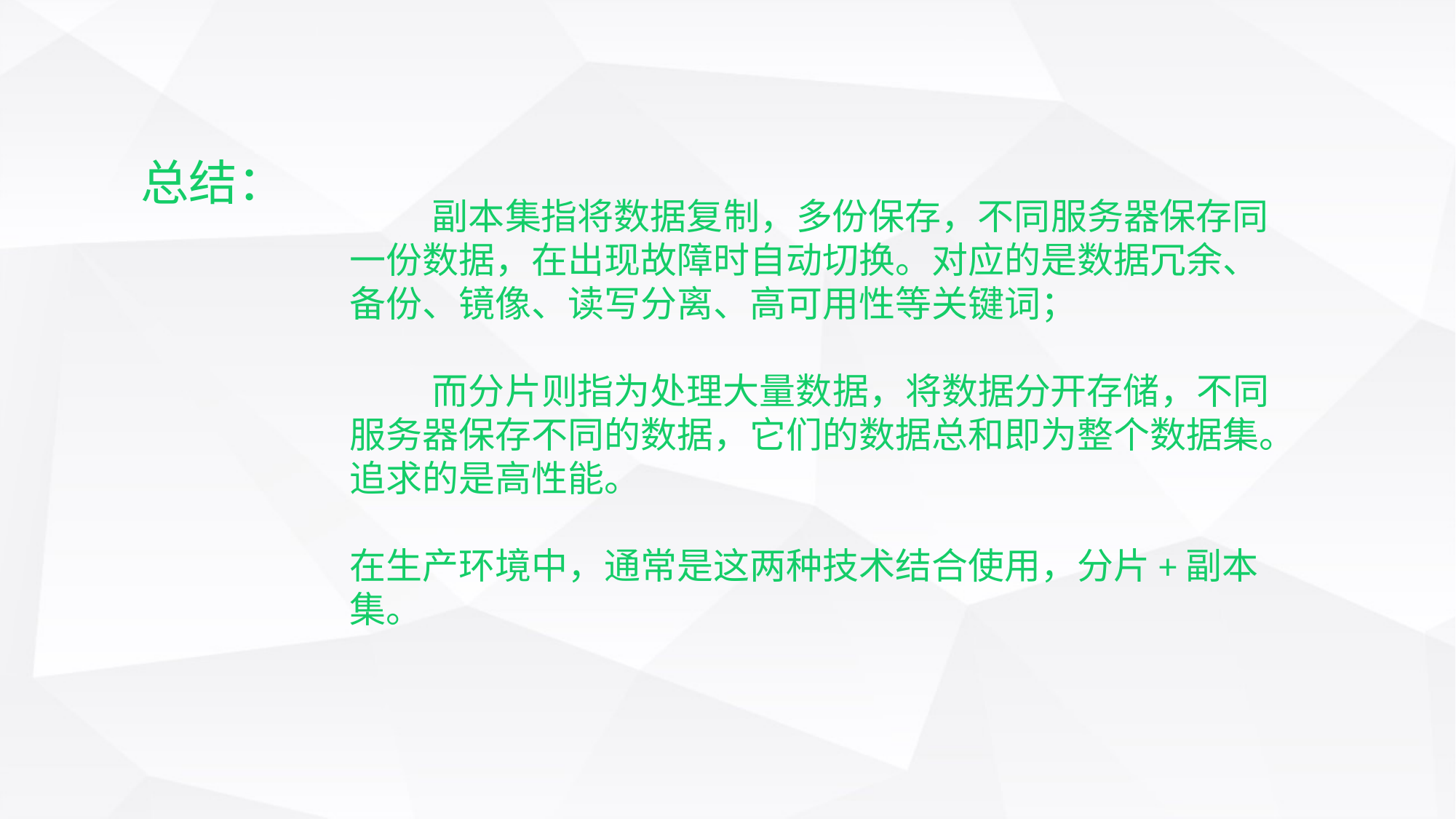

总结：
         副本集指将数据复制，多份保存，不同服务器保存同一份数据，在出现故障时自动切换。对应的是数据冗余、备份、镜像、读写分离、高可用性等关键词；

         而分片则指为处理大量数据，将数据分开存储，不同服务器保存不同的数据，它们的数据总和即为整个数据集。追求的是高性能。

在生产环境中，通常是这两种技术结合使用，分片+副本集。